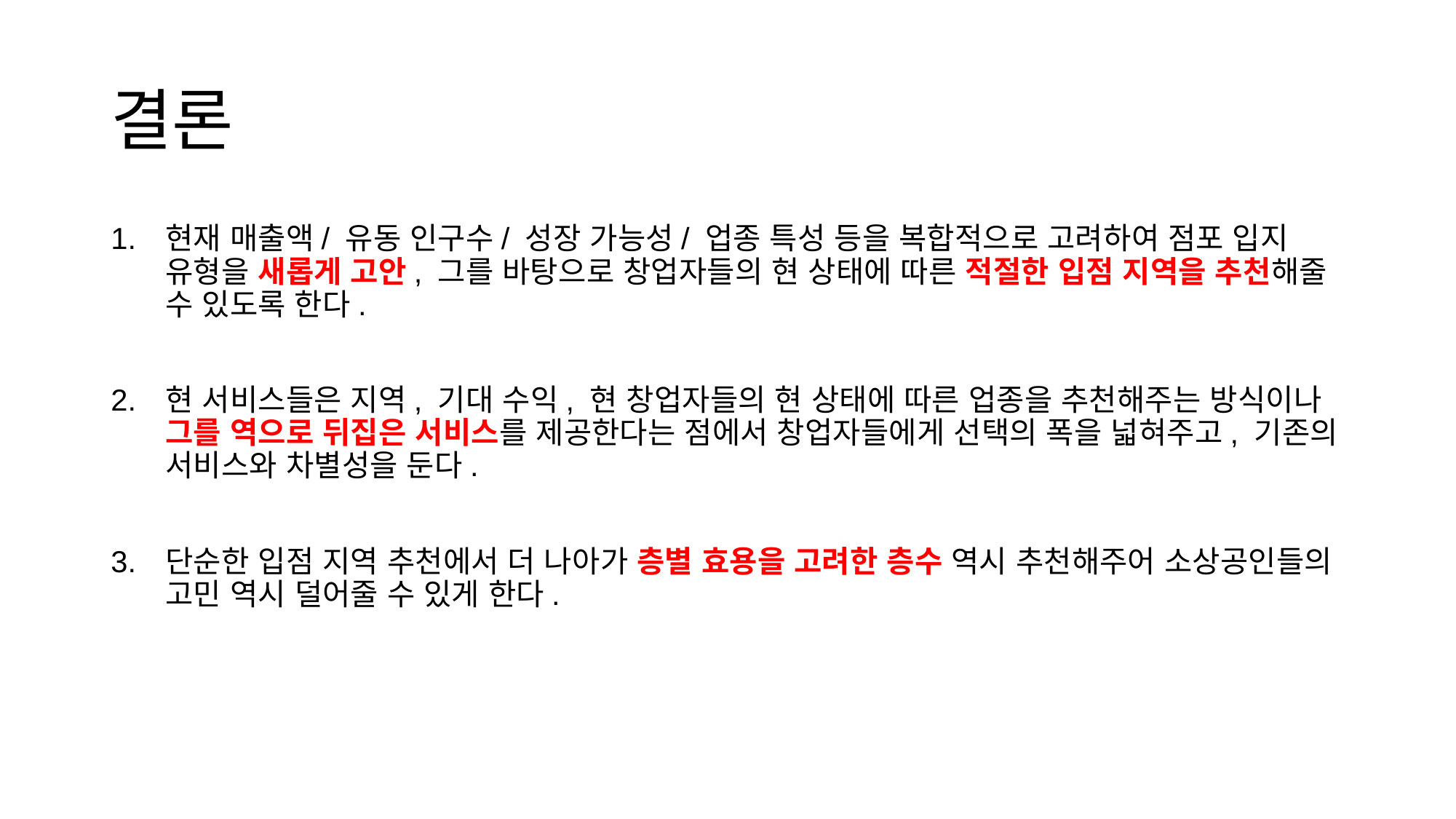

# 결론
현재 매출액/ 유동 인구수/ 성장 가능성/ 업종 특성 등을 복합적으로 고려하여 점포 입지 유형을 새롭게 고안, 그를 바탕으로 창업자들의 현 상태에 따른 적절한 입점 지역을 추천해줄 수 있도록 한다.

현 서비스들은 지역, 기대 수익, 현 창업자들의 현 상태에 따른 업종을 추천해주는 방식이나 그를 역으로 뒤집은 서비스를 제공한다는 점에서 창업자들에게 선택의 폭을 넓혀주고, 기존의 서비스와 차별성을 둔다.

단순한 입점 지역 추천에서 더 나아가 층별 효용을 고려한 층수 역시 추천해주어 소상공인들의 고민 역시 덜어줄 수 있게 한다.